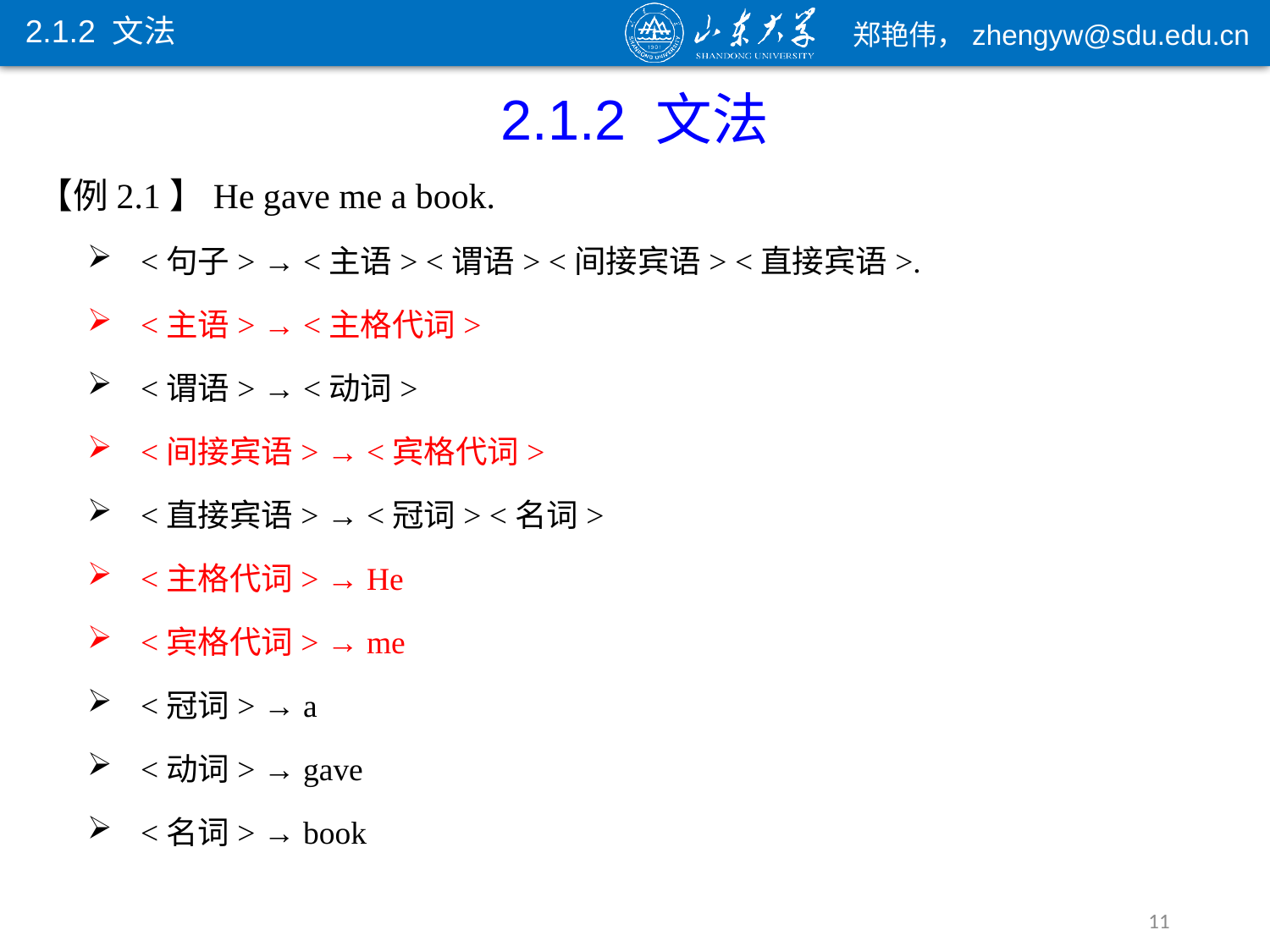

2.1.2 文法
2.1.2 文法
【例2.1】He gave me a book.
<句子> → <主语> <谓语> <间接宾语> <直接宾语>.
<主语> → <主格代词>
<谓语> → <动词>
<间接宾语> → <宾格代词>
<直接宾语> → <冠词> <名词>
<主格代词> → He
<宾格代词> → me
<冠词> → a
<动词> → gave
<名词> → book
11